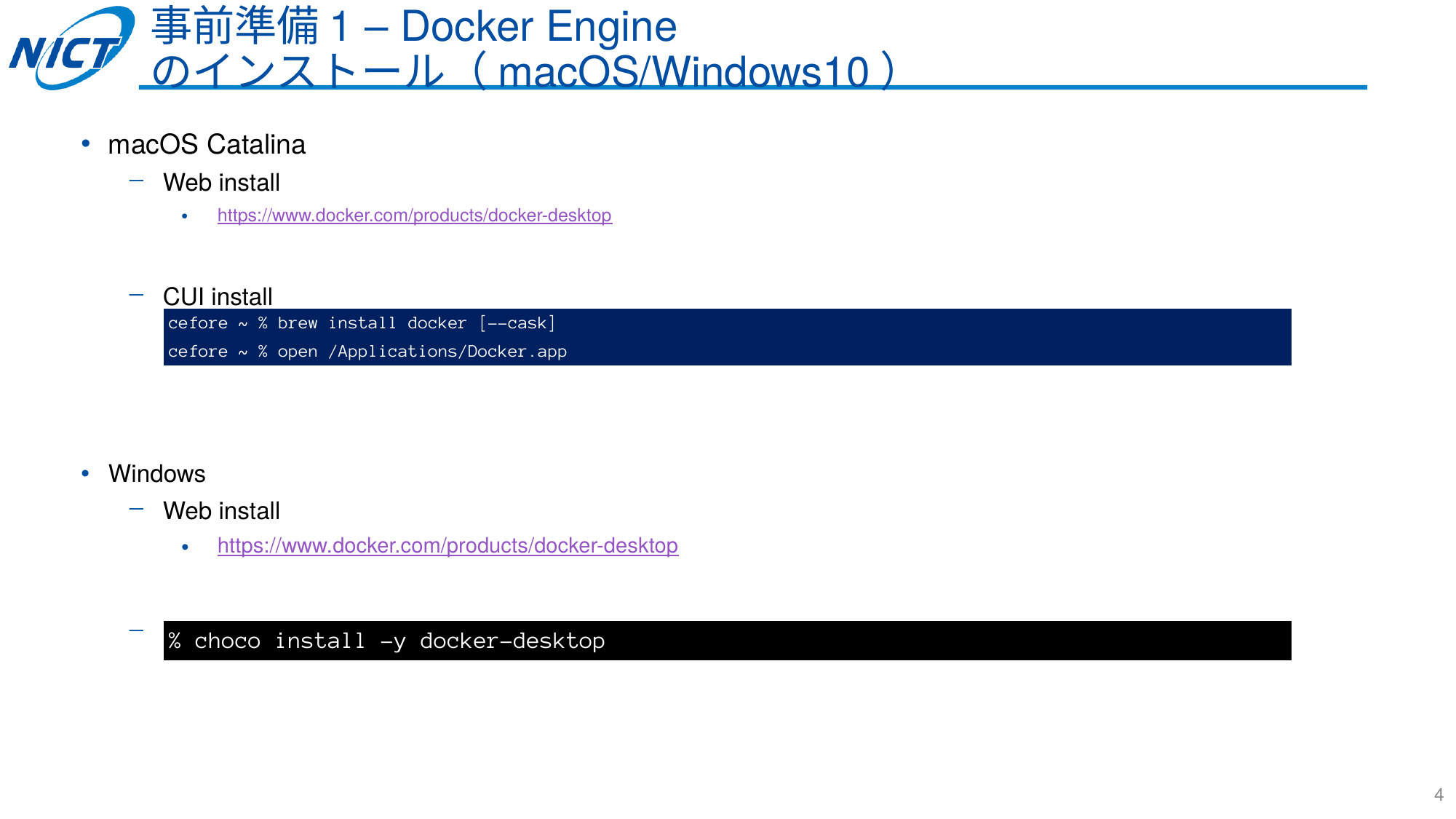

# 事前準備1 – Docker Engine のインストール（macOS/Windows10）
macOS Catalina
Web install
https://www.docker.com/products/docker-desktop

CUI install

Windows
Web install
https://www.docker.com/products/docker-desktop

CUI install

| cefore ~ % brew install docker [--cask] |
| --- |
| cefore ~ % open /Applications/Docker.app |
| % choco install -y docker-desktop |
| --- |
4